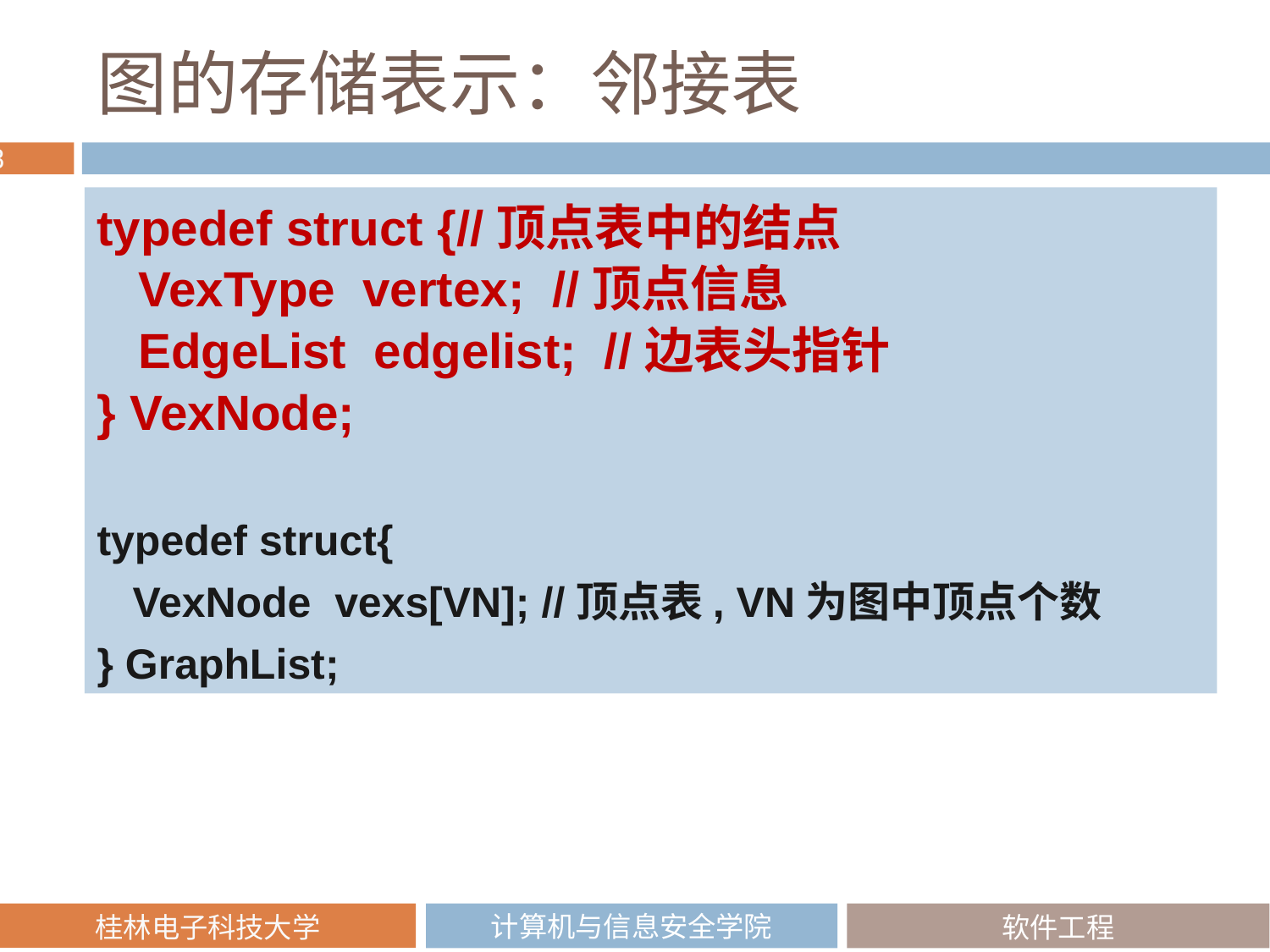

# 图的存储表示：邻接表
typedef struct {//顶点表中的结点
   VexType  vertex;  //顶点信息
   EdgeList  edgelist;  //边表头指针
} VexNode;

typedef struct{
   VexNode  vexs[VN]; //顶点表, VN为图中顶点个数
} GraphList;